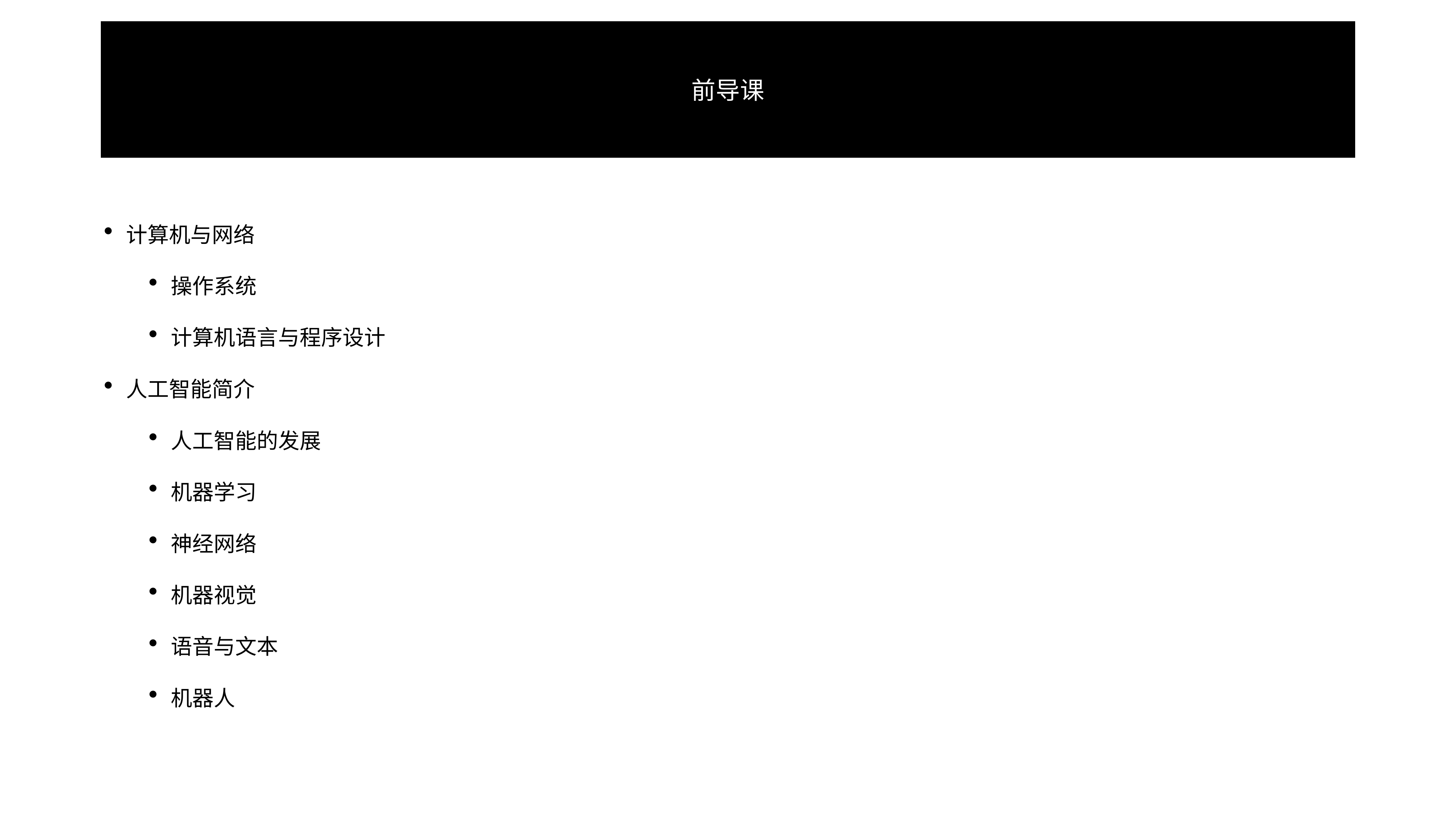

# 前导课
计算机与网络
操作系统
计算机语言与程序设计
人工智能简介
人工智能的发展
机器学习
神经网络
机器视觉
语音与文本
机器人